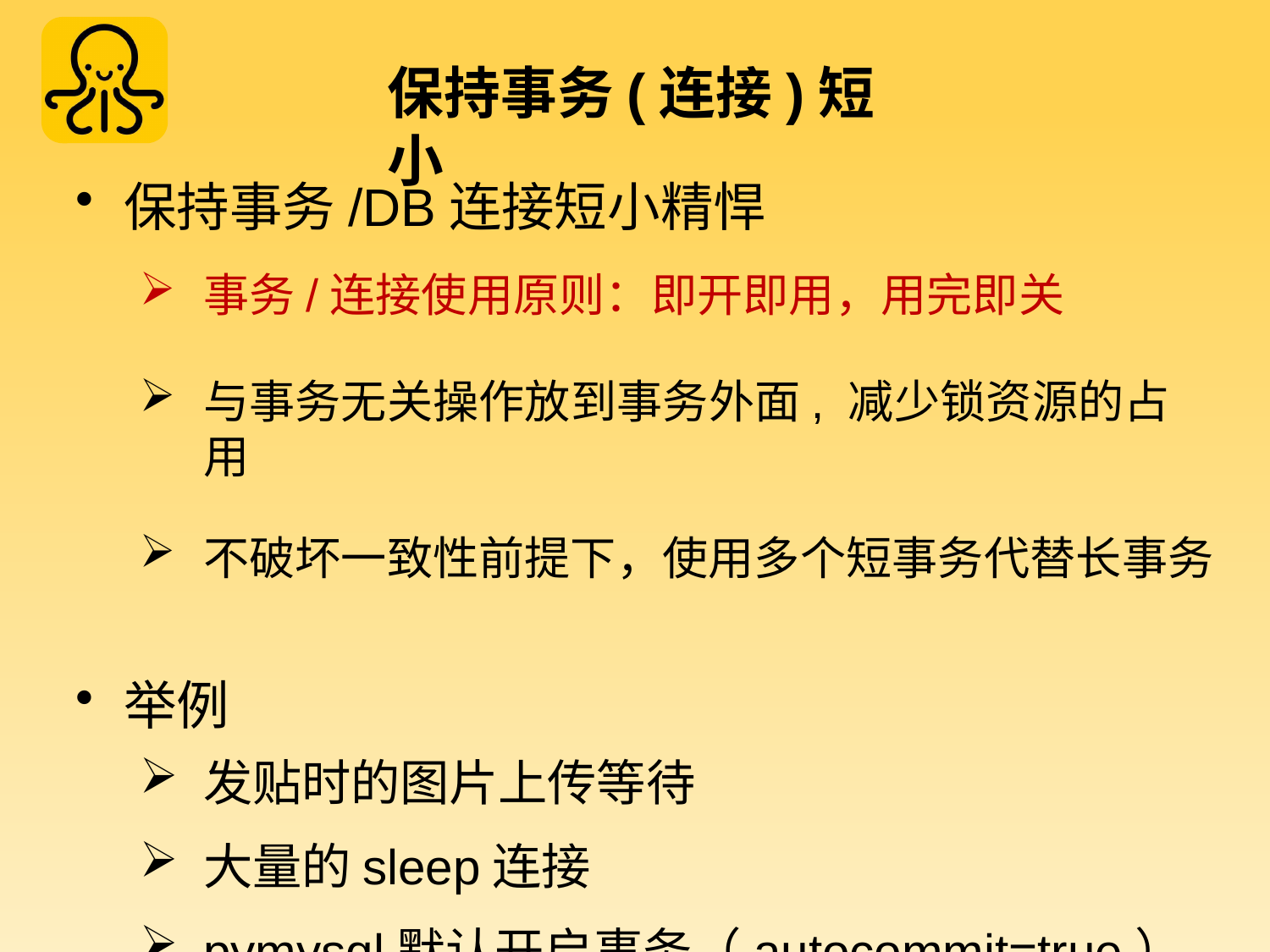

# 保持事务(连接)短小
保持事务/DB连接短小精悍
事务/连接使用原则：即开即用，用完即关
与事务无关操作放到事务外面, 减少锁资源的占用
不破坏一致性前提下，使用多个短事务代替长事务

举例
发贴时的图片上传等待
大量的sleep连接
pymysql默认开启事务（autocommit=true）